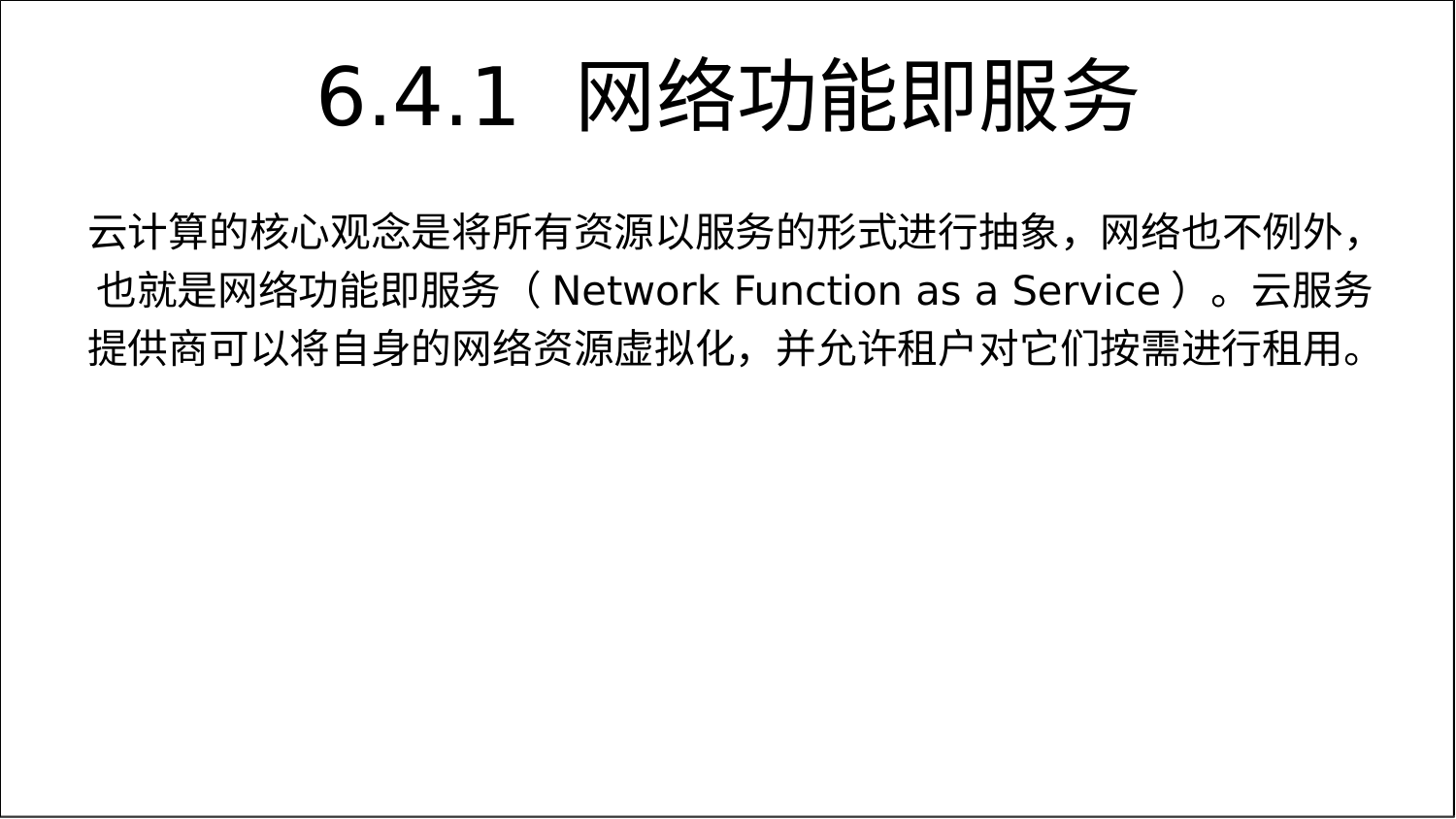

6.4.1	网络功能即服务
云计算的核心观念是将所有资源以服务的形式进行抽象，网络也不例外， 也就是网络功能即服务（Network Function as a Service）。云服务 提供商可以将自身的网络资源虚拟化，并允许租户对它们按需进行租用。